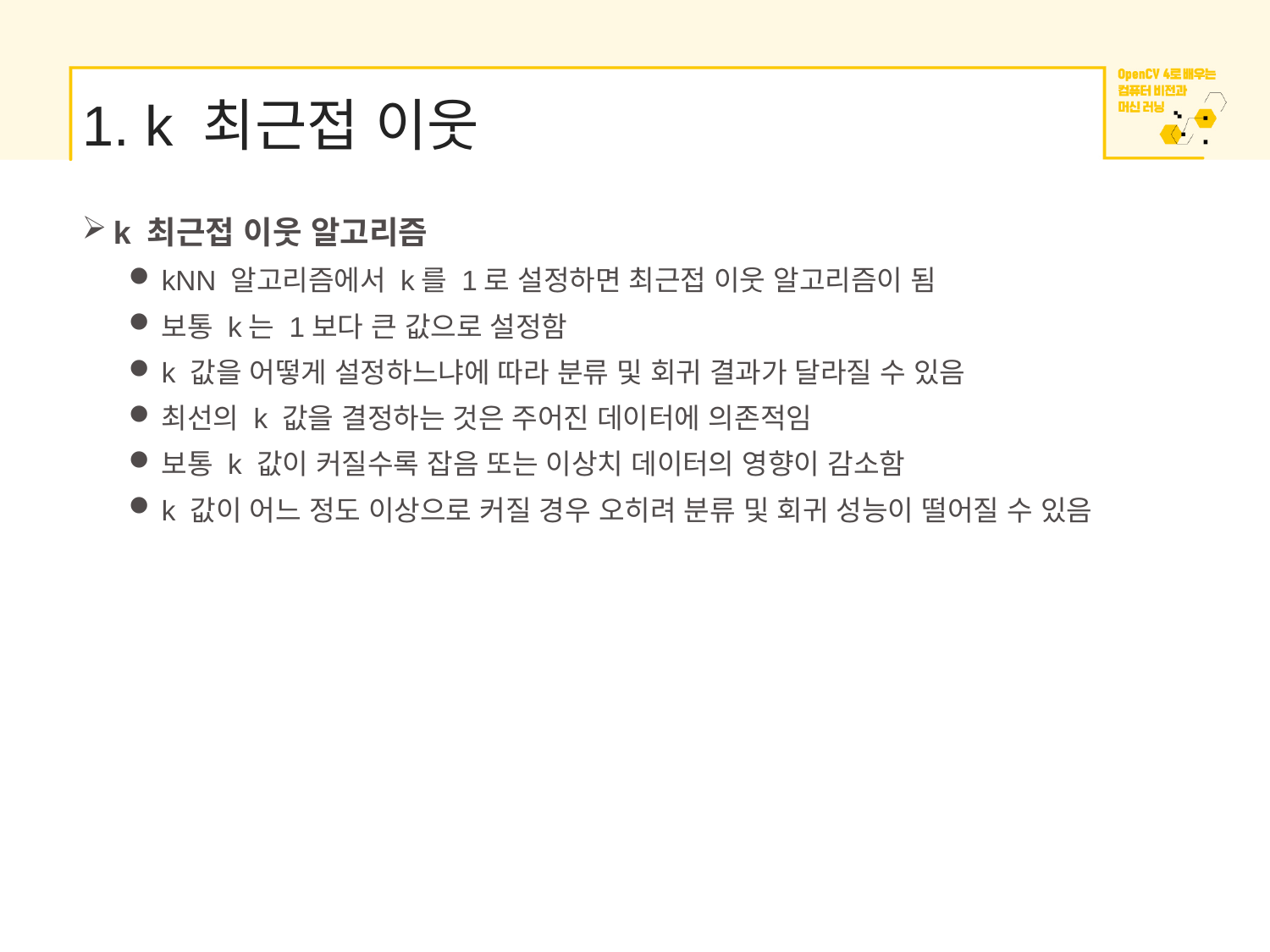

# 1. k 최근접 이웃
k 최근접 이웃 알고리즘
kNN 알고리즘에서 k를 1로 설정하면 최근접 이웃 알고리즘이 됨
보통 k는 1보다 큰 값으로 설정함
k 값을 어떻게 설정하느냐에 따라 분류 및 회귀 결과가 달라질 수 있음
최선의 k 값을 결정하는 것은 주어진 데이터에 의존적임
보통 k 값이 커질수록 잡음 또는 이상치 데이터의 영향이 감소함
k 값이 어느 정도 이상으로 커질 경우 오히려 분류 및 회귀 성능이 떨어질 수 있음